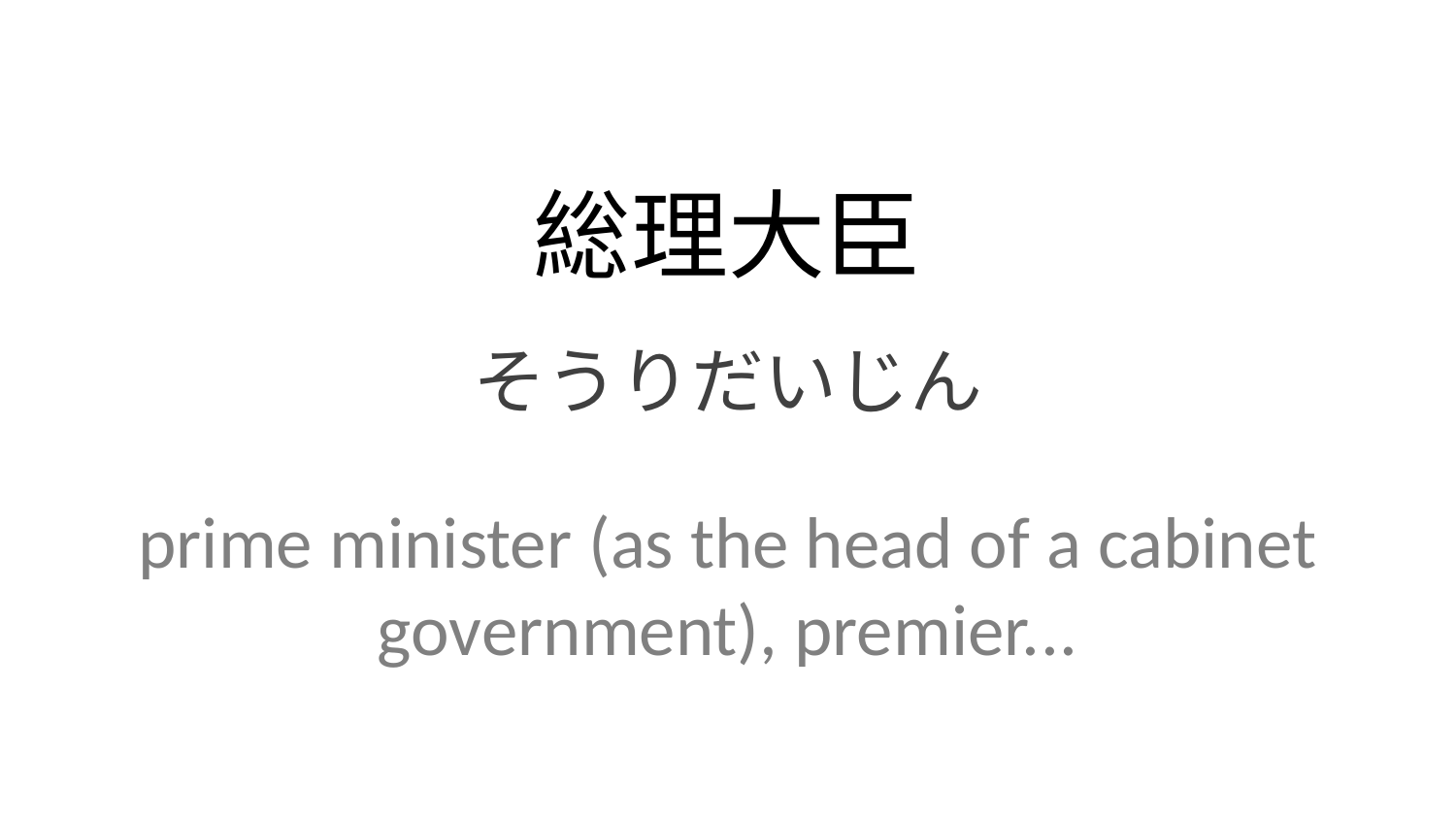

総理大臣

そうりだいじん
prime minister (as the head of a cabinet government), premier...